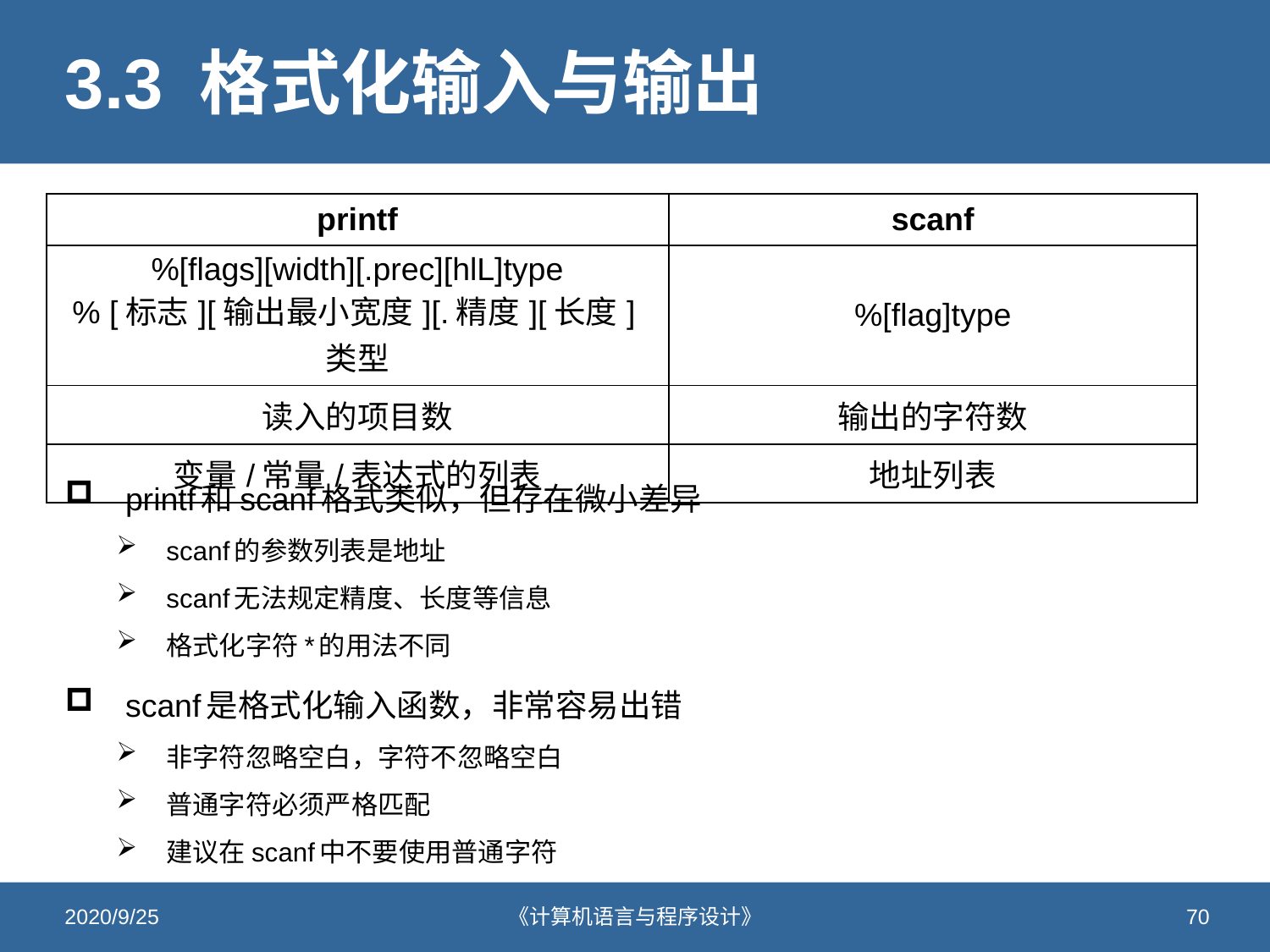

# 3.3 格式化输入与输出
| printf | scanf |
| --- | --- |
| %[flags][width][.prec][hlL]type % [标志][输出最小宽度][.精度][长度]类型 | %[flag]type |
| 读入的项目数 | 输出的字符数 |
| 变量/常量/表达式的列表 | 地址列表 |
printf和scanf格式类似，但存在微小差异
scanf的参数列表是地址
scanf无法规定精度、长度等信息
格式化字符*的用法不同
scanf是格式化输入函数，非常容易出错
非字符忽略空白，字符不忽略空白
普通字符必须严格匹配
建议在scanf中不要使用普通字符

2020/9/25
《计算机语言与程序设计》
70